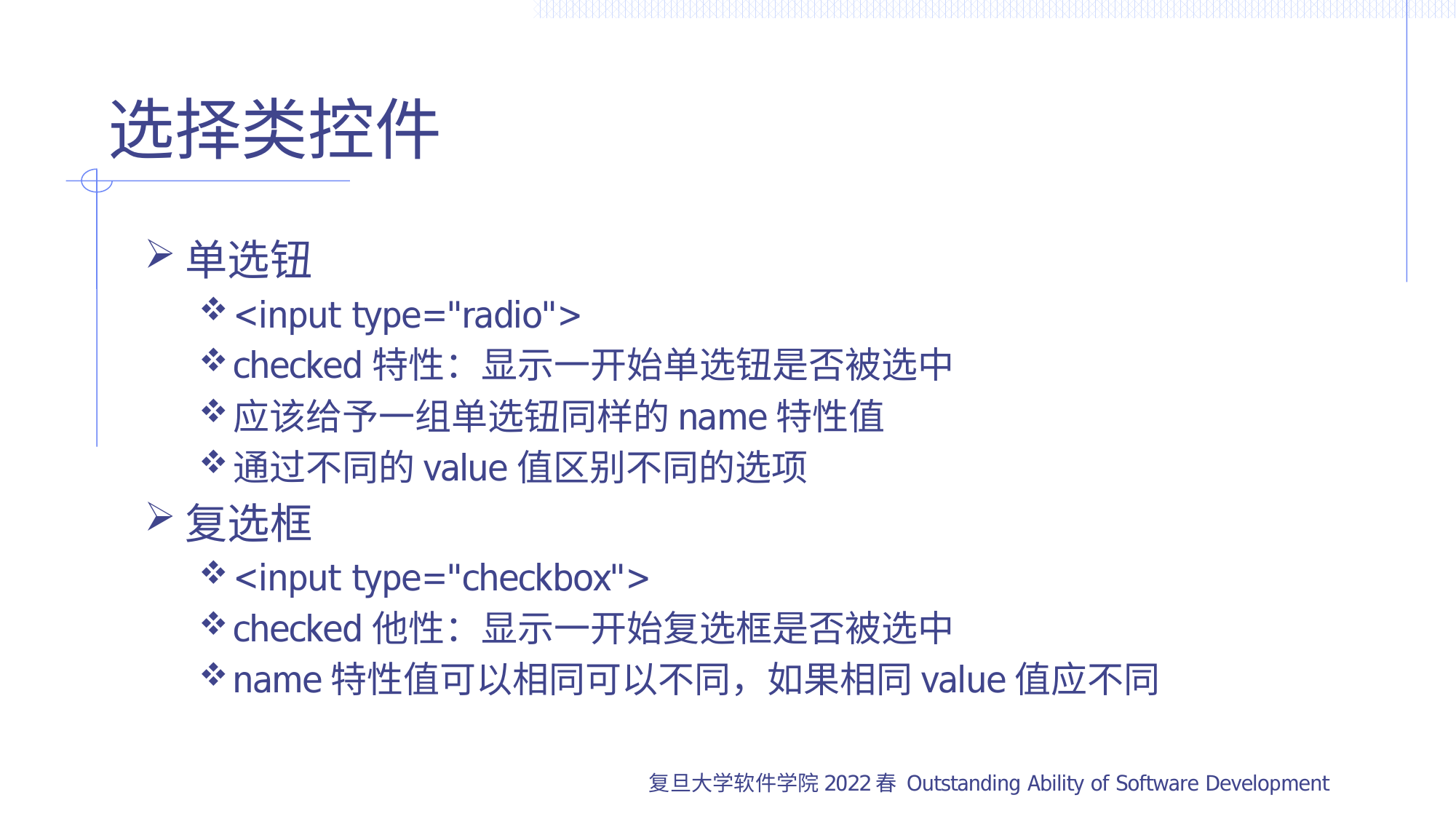

# 选择类控件
单选钮
<input type="radio">
checked特性：显示一开始单选钮是否被选中
应该给予一组单选钮同样的name特性值
通过不同的value值区别不同的选项
复选框
<input type="checkbox">
checked他性：显示一开始复选框是否被选中
name特性值可以相同可以不同，如果相同value值应不同